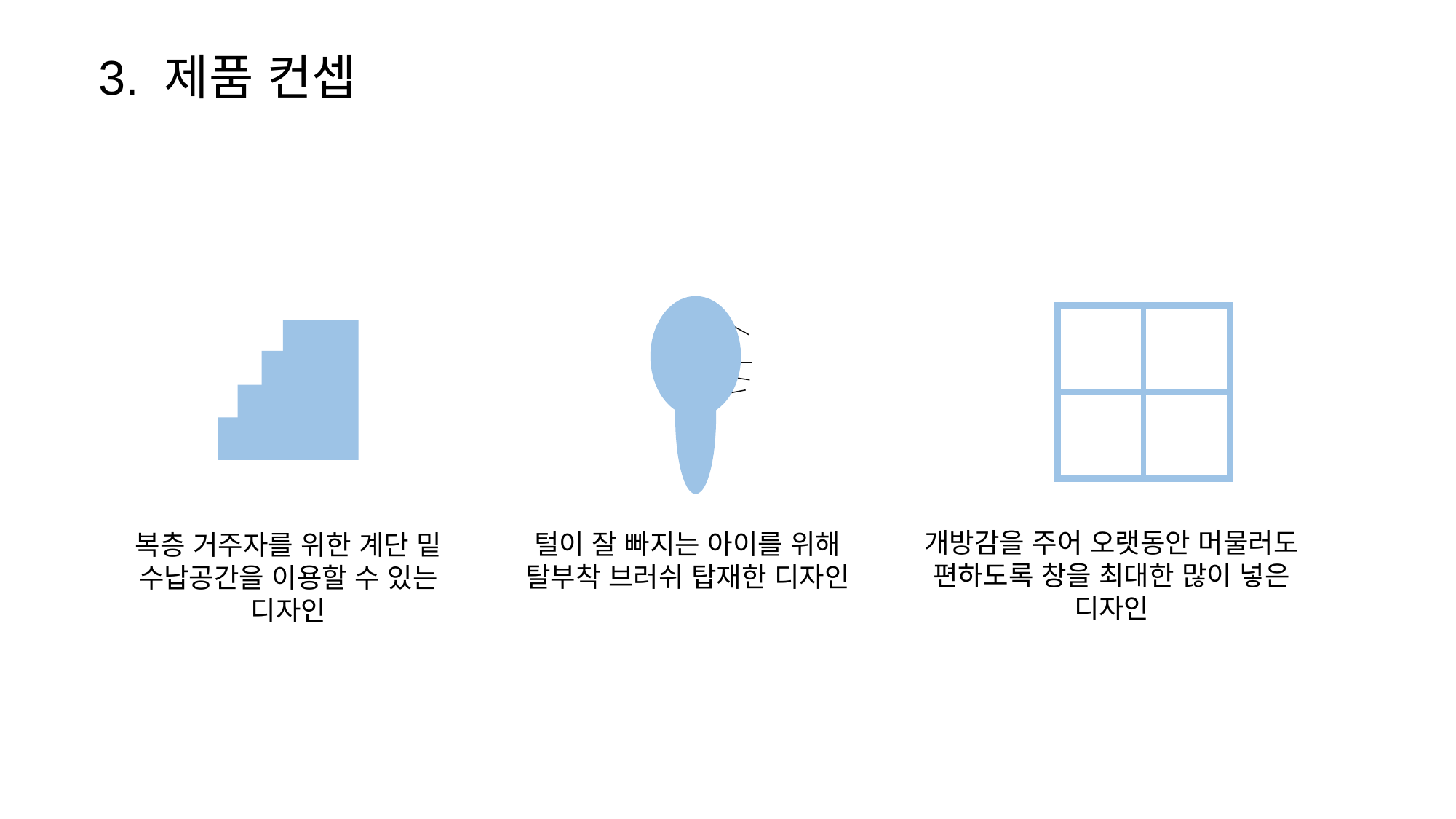

3. 제품 컨셉

개방감을 주어 오랫동안 머물러도 편하도록 창을 최대한 많이 넣은 디자인
털이 잘 빠지는 아이를 위해 탈부착 브러쉬 탑재한 디자인
복층 거주자를 위한 계단 밑 수납공간을 이용할 수 있는 디자인